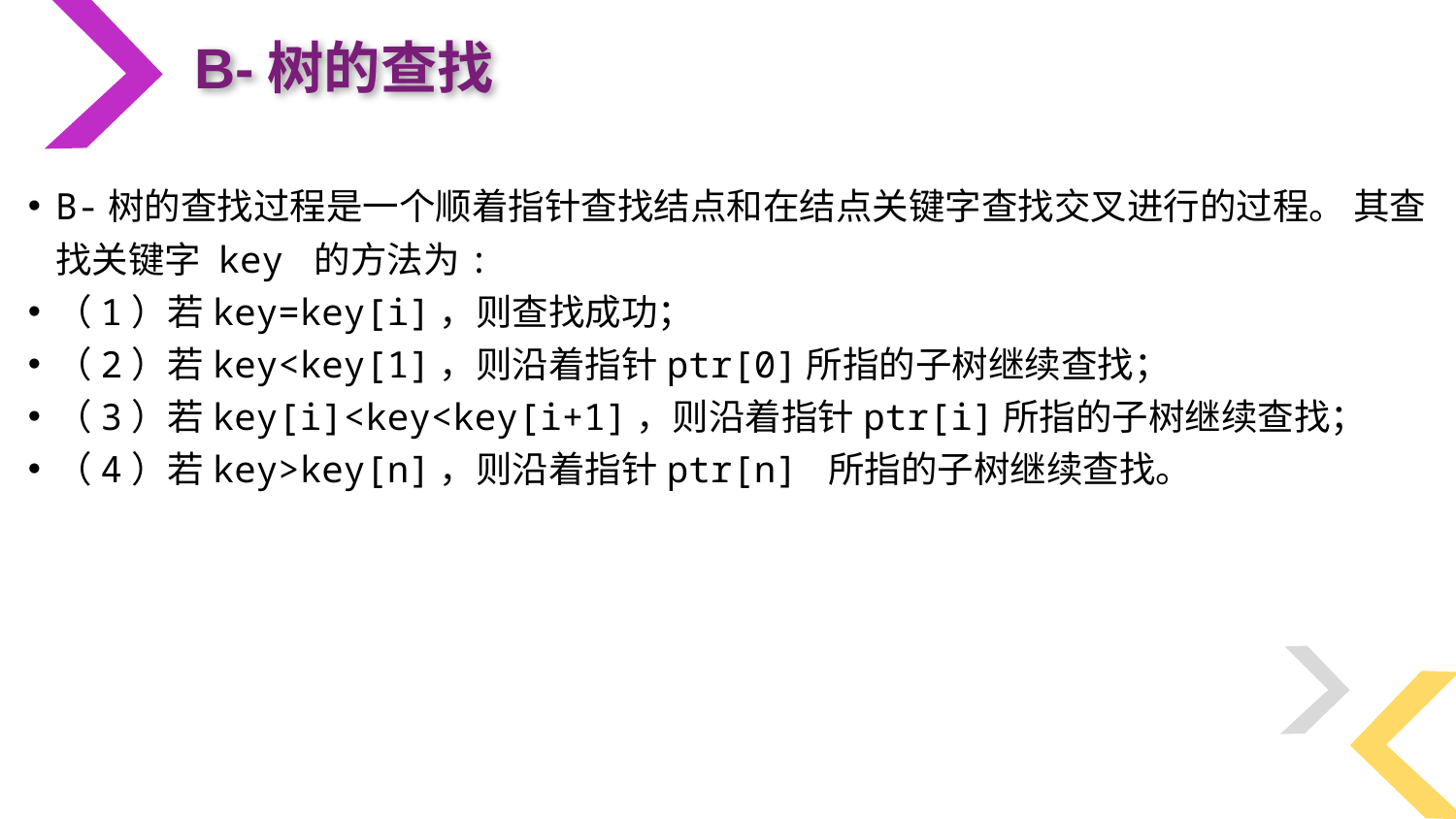

B-树的查找
B-树的查找过程是一个顺着指针查找结点和在结点关键字查找交叉进行的过程。 其查找关键字 key 的方法为:
（1）若key=key[i]，则查找成功；
（2）若key<key[1]，则沿着指针ptr[0]所指的子树继续查找；
（3）若key[i]<key<key[i+1]，则沿着指针ptr[i]所指的子树继续查找；
（4）若key>key[n]，则沿着指针ptr[n] 所指的子树继续查找。